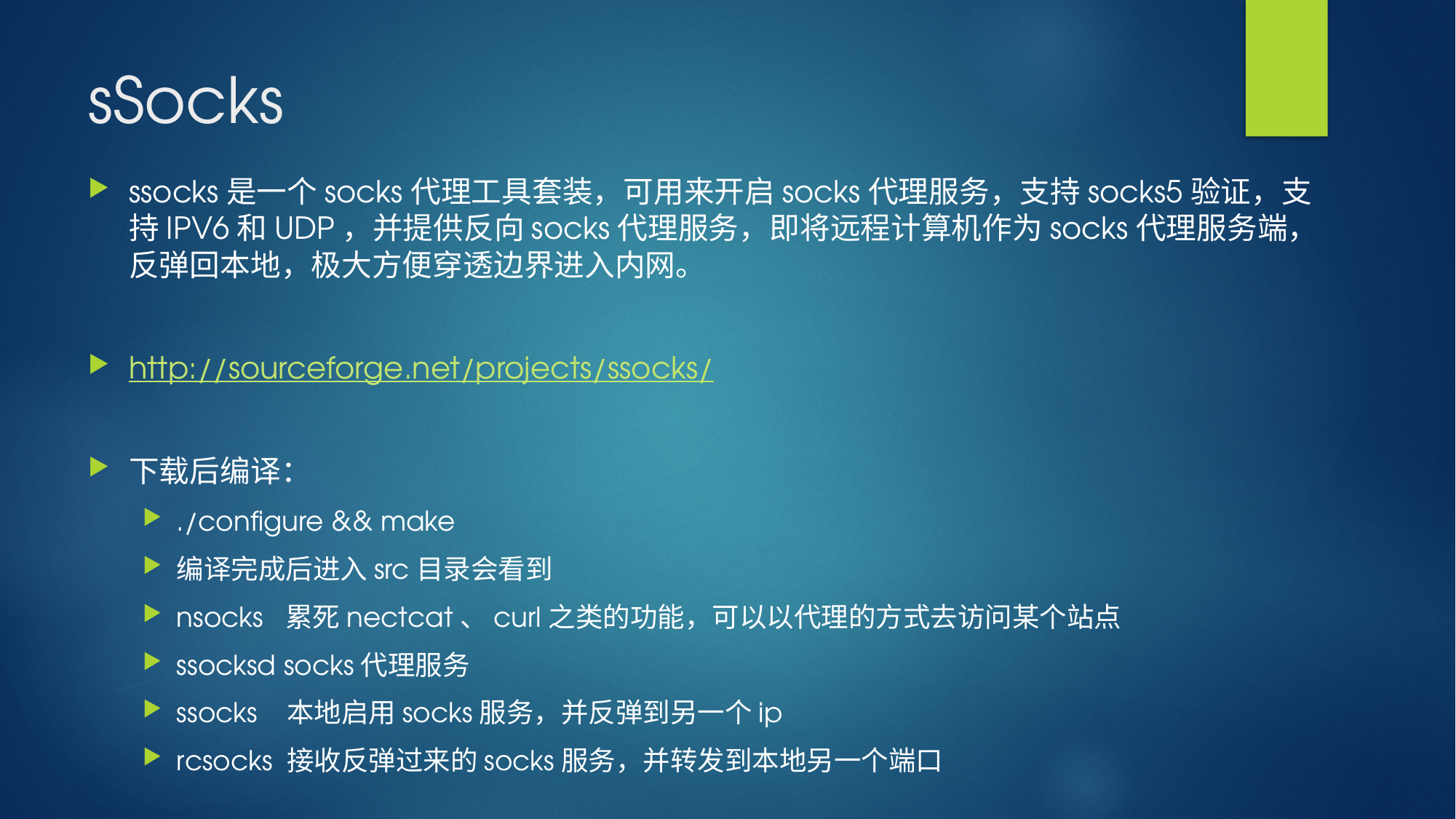

# sSocks
ssocks是一个socks代理工具套装，可用来开启socks代理服务，支持socks5验证，支持IPV6和UDP，并提供反向socks代理服务，即将远程计算机作为socks代理服务端，反弹回本地，极大方便穿透边界进入内网。

http://sourceforge.net/projects/ssocks/

下载后编译：
./configure && make
编译完成后进入src目录会看到
nsocks  累死nectcat、curl之类的功能，可以以代理的方式去访问某个站点
ssocksd socks代理服务
ssocks   本地启用socks服务，并反弹到另一个ip
rcsocks 接收反弹过来的socks服务，并转发到本地另一个端口